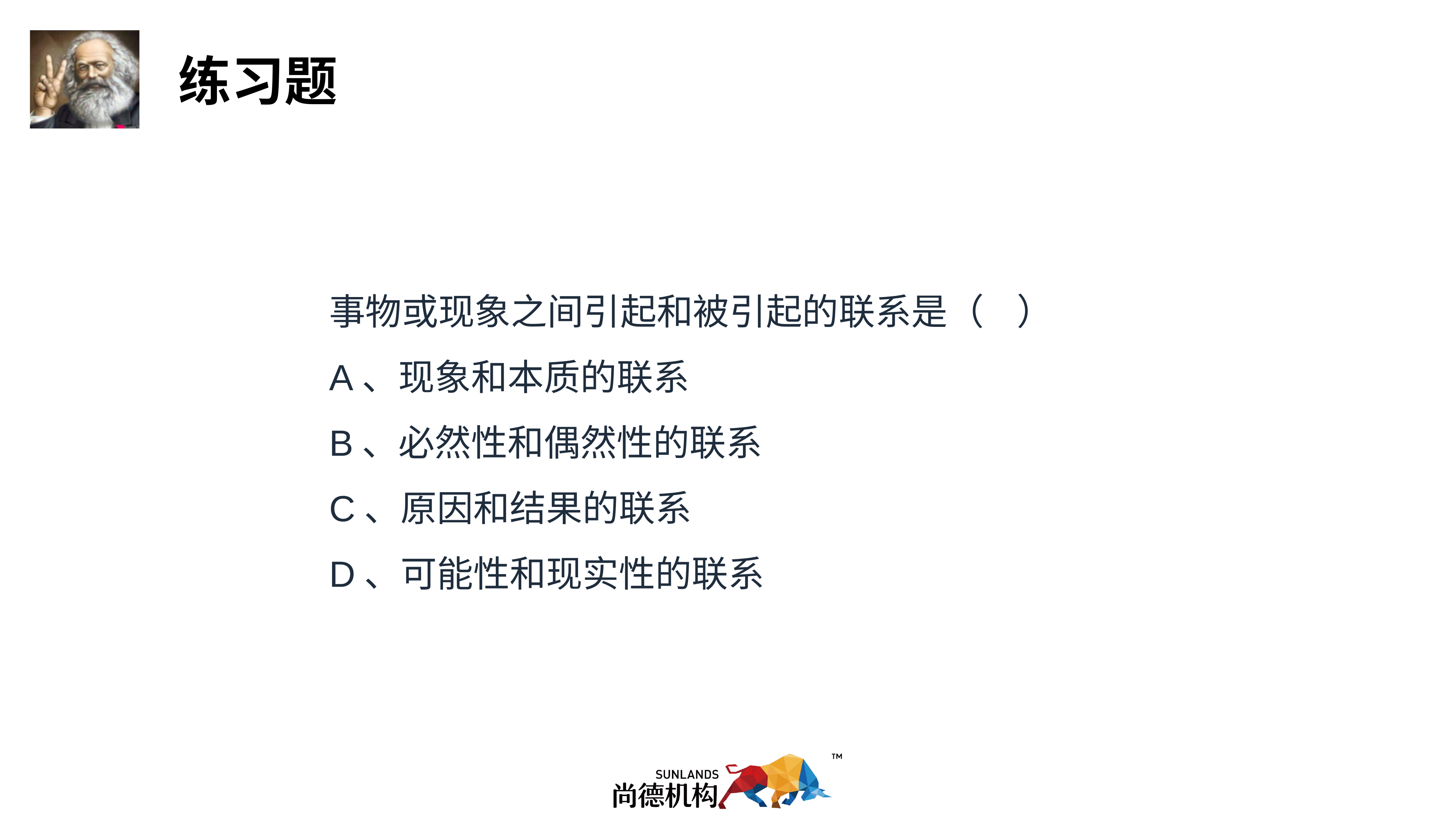

事物或现象之间引起和被引起的联系是（    ）
A、现象和本质的联系
B、必然性和偶然性的联系
C、原因和结果的联系
D、可能性和现实性的联系